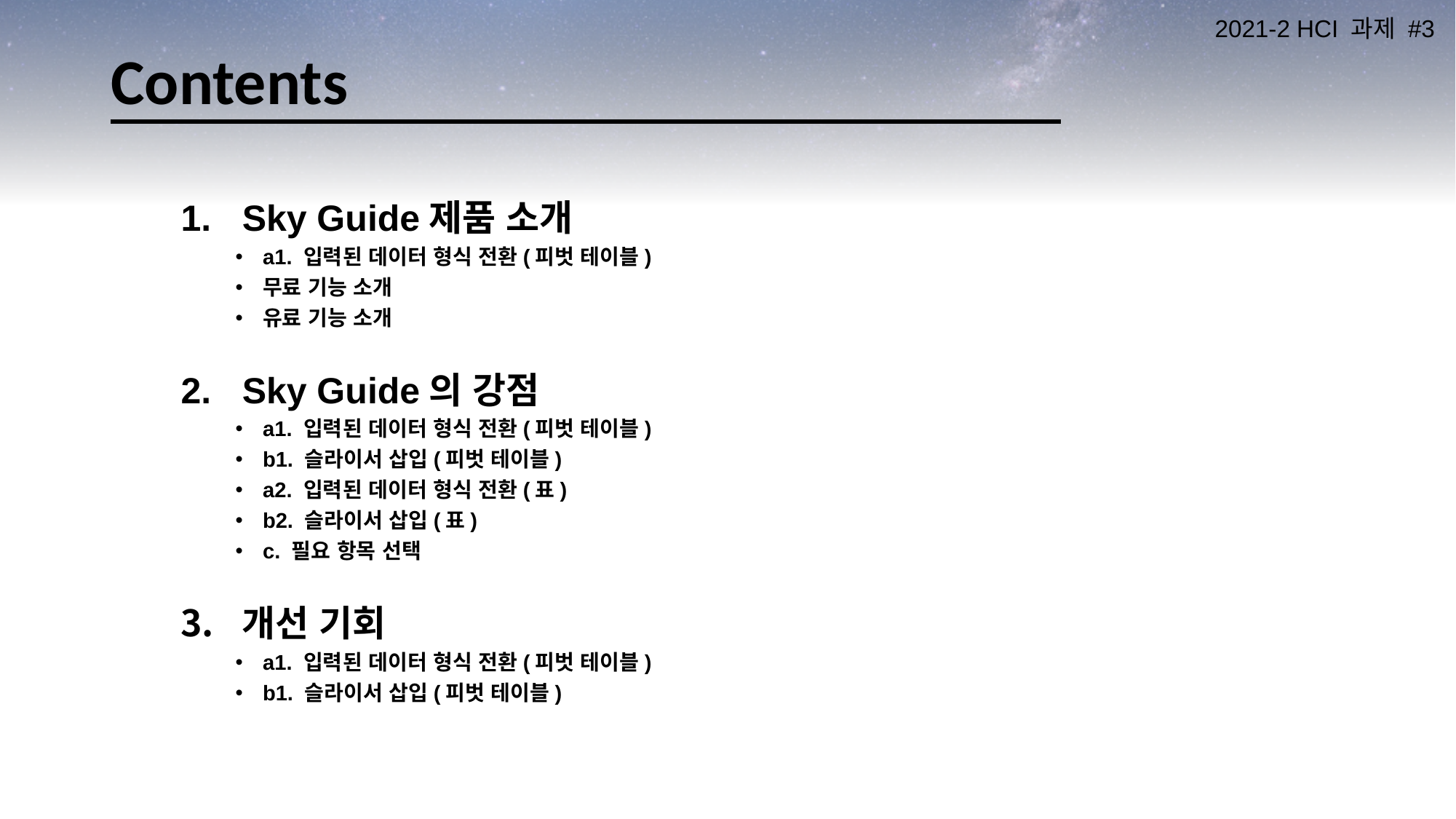

# Contents
Sky Guide제품 소개
a1. 입력된 데이터 형식 전환(피벗 테이블)
무료 기능 소개
유료 기능 소개
Sky Guide의 강점
a1. 입력된 데이터 형식 전환(피벗 테이블)
b1. 슬라이서 삽입(피벗 테이블)
a2. 입력된 데이터 형식 전환(표)
b2. 슬라이서 삽입(표)
c. 필요 항목 선택
개선 기회
a1. 입력된 데이터 형식 전환(피벗 테이블)
b1. 슬라이서 삽입(피벗 테이블)